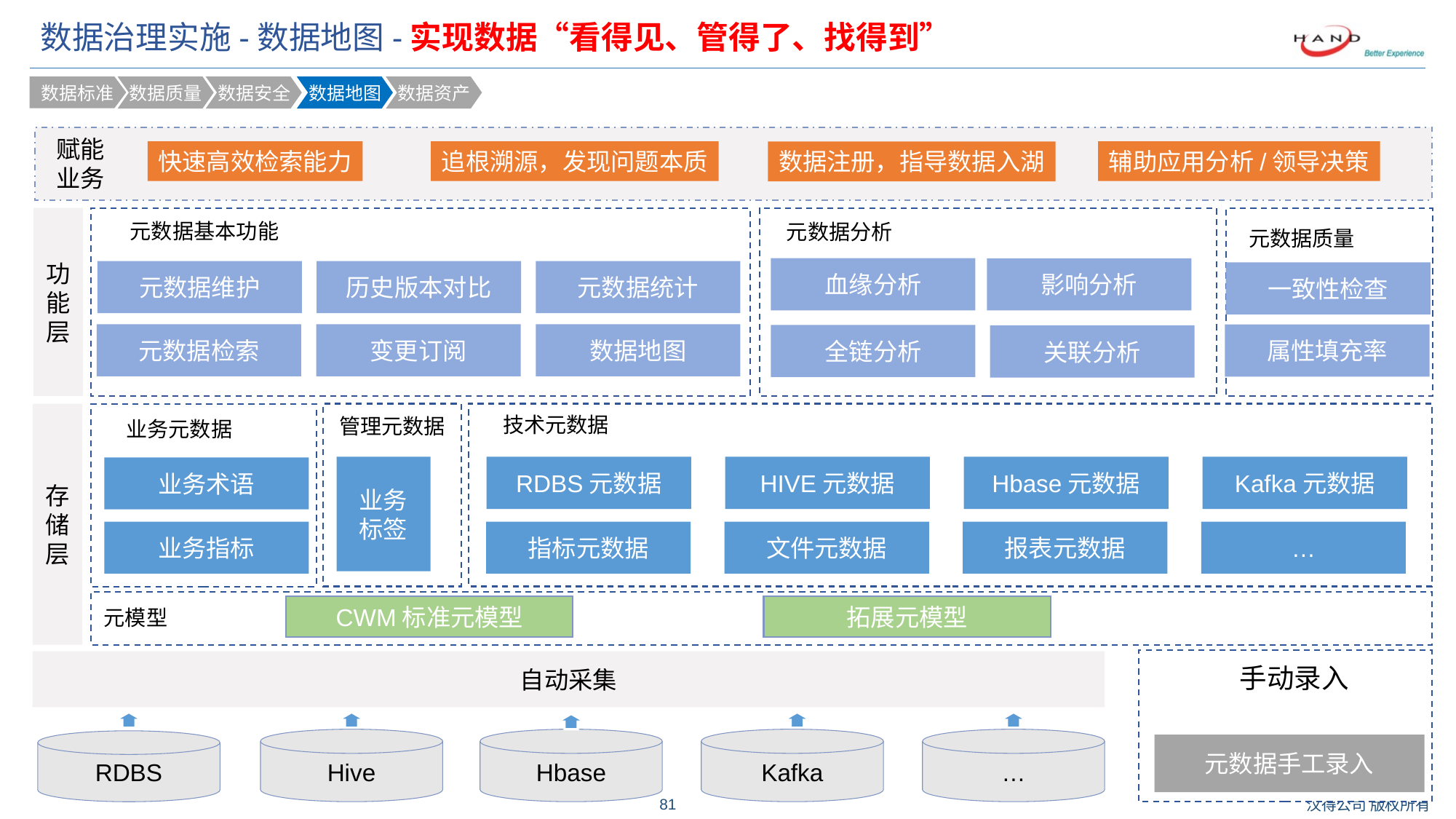

# 数据治理实施-数据地图-实现数据“看得见、管得了、找得到”

数据标准

数据质量

数据安全

数据地图

数据资产

赋能
业务
快速高效检索能力
追根溯源，发现问题本质
辅助应用分析/领导决策
数据注册，指导数据入湖

功能层

元数据基本功能
元数据分析
元数据质量
血缘分析
影响分析
元数据维护
历史版本对比
元数据统计
一致性检查
元数据检索
变更订阅
数据地图
属性填充率
全链分析
关联分析
存储层

技术元数据
管理元数据
业务元数据
业务标签
RDBS元数据
HIVE元数据
Hbase元数据
Kafka元数据
业务术语
业务指标
指标元数据
文件元数据
报表元数据
…

CWM标准元模型
拓展元模型
元模型

自动采集
手动录入

Hive
Hbase
Kafka
…
RDBS
元数据手工录入